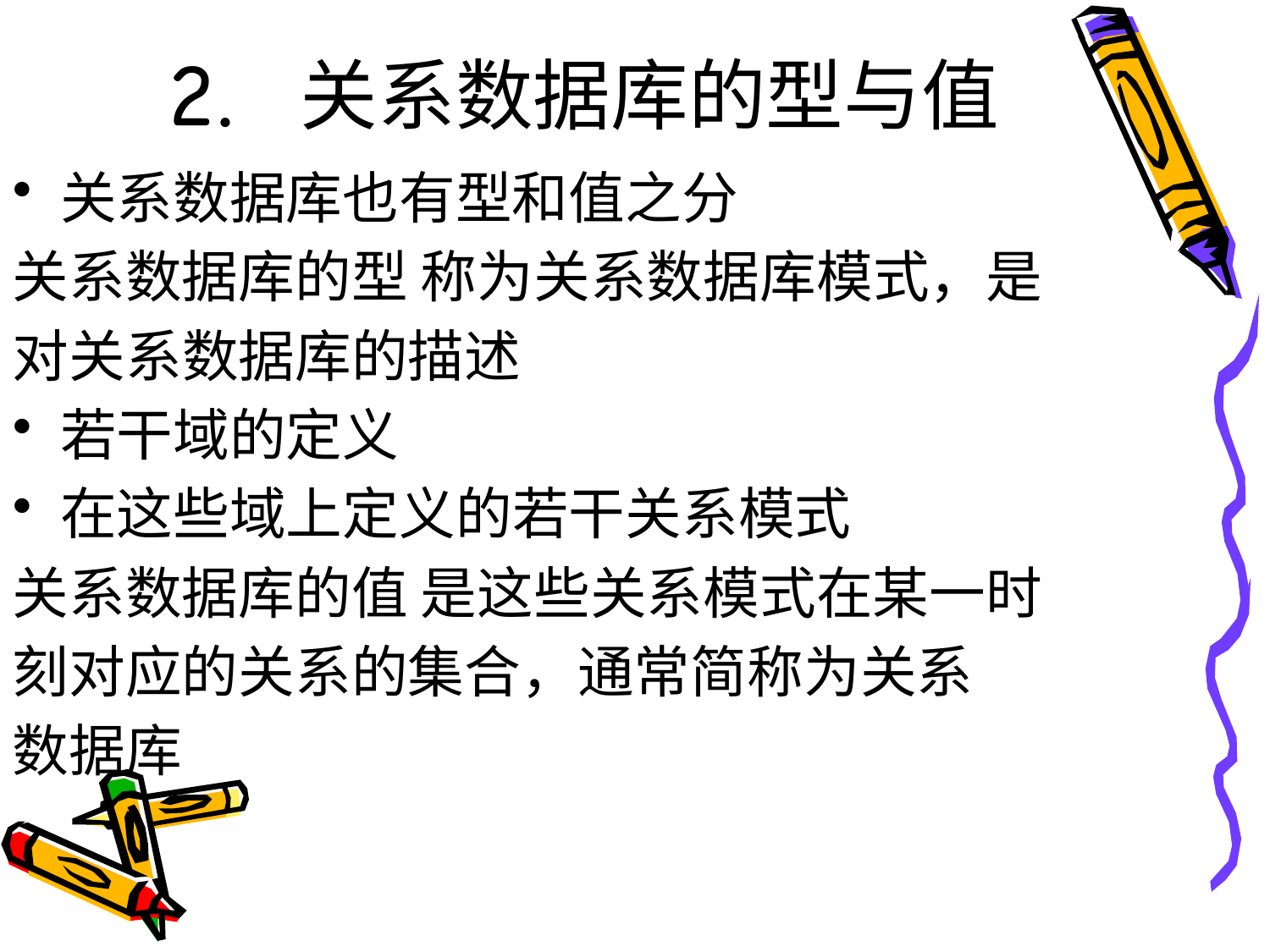

# 2.  关系数据库的型与值
关系数据库也有型和值之分
关系数据库的型 称为关系数据库模式，是
对关系数据库的描述
若干域的定义
在这些域上定义的若干关系模式
关系数据库的值 是这些关系模式在某一时
刻对应的关系的集合，通常简称为关系
数据库